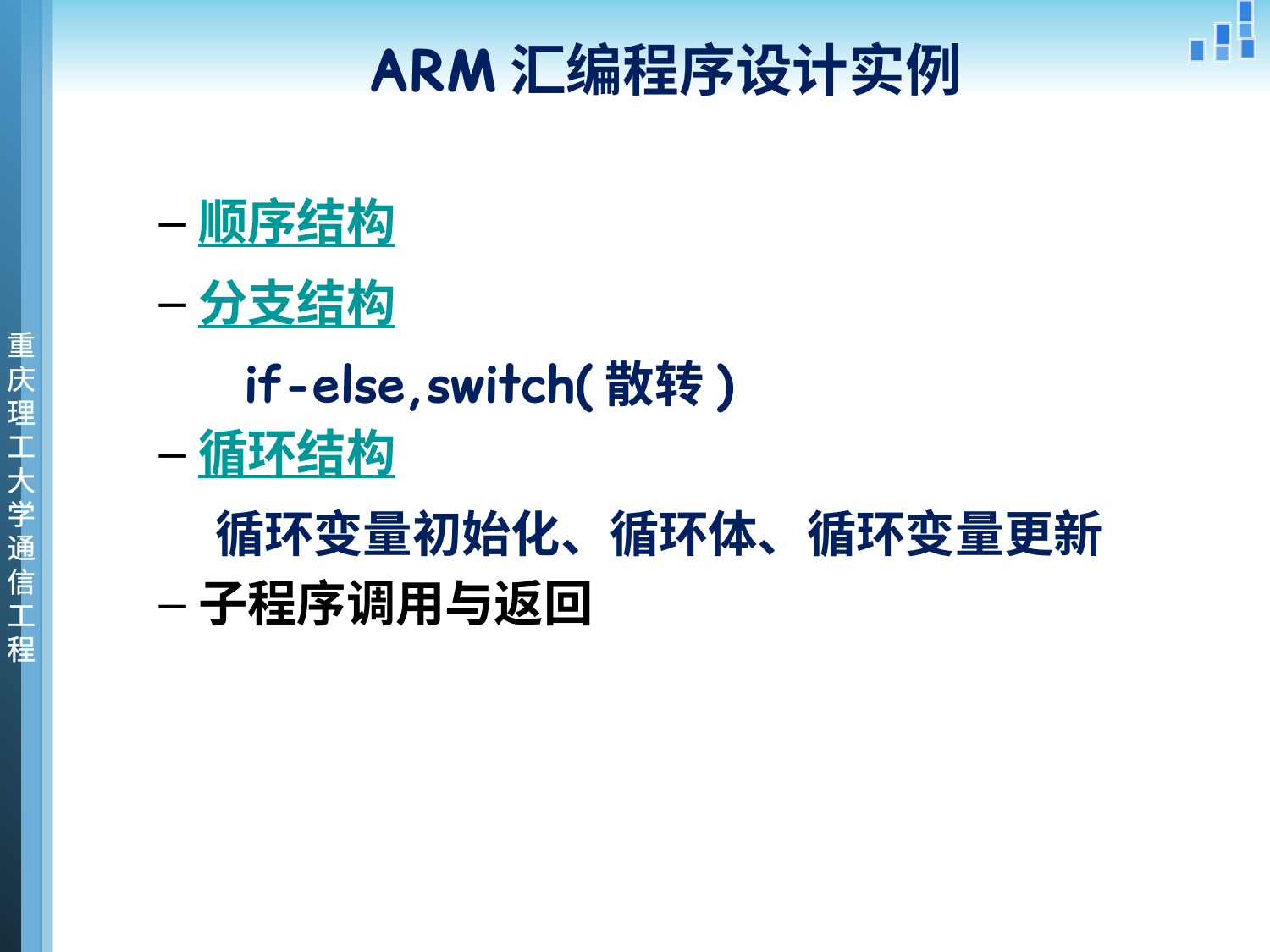

# ARM汇编程序设计实例
顺序结构
分支结构
    if-else,switch(散转)
循环结构
    循环变量初始化、循环体、循环变量更新
子程序调用与返回